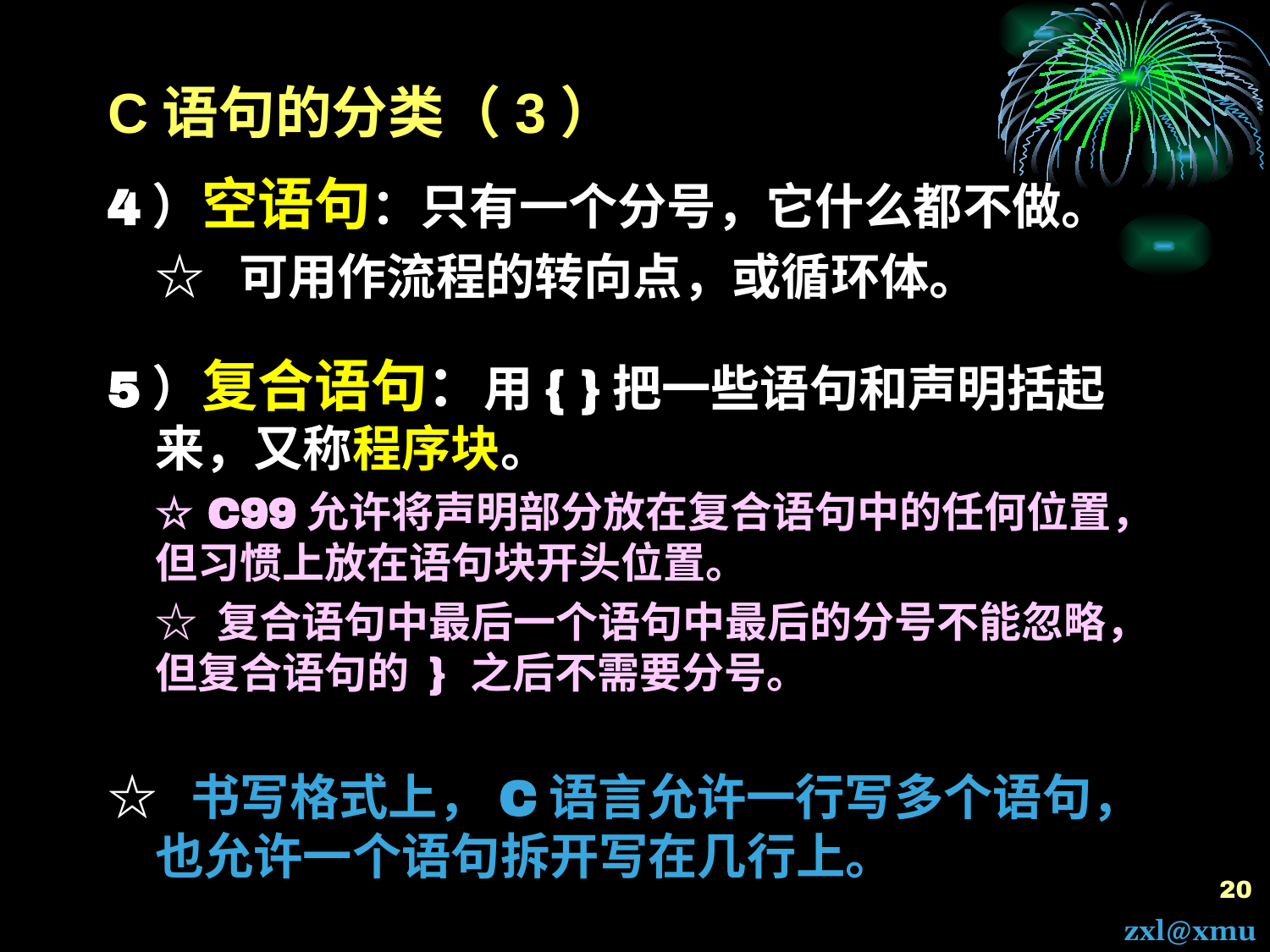

# C语句的分类（3）
4）空语句：只有一个分号，它什么都不做。
	☆  可用作流程的转向点，或循环体。
5）复合语句：用{ }把一些语句和声明括起来，又称程序块。
	☆ C99允许将声明部分放在复合语句中的任何位置，但习惯上放在语句块开头位置。
	☆ 复合语句中最后一个语句中最后的分号不能忽略，但复合语句的 } 之后不需要分号。

☆  书写格式上，C语言允许一行写多个语句，也允许一个语句拆开写在几行上。
20